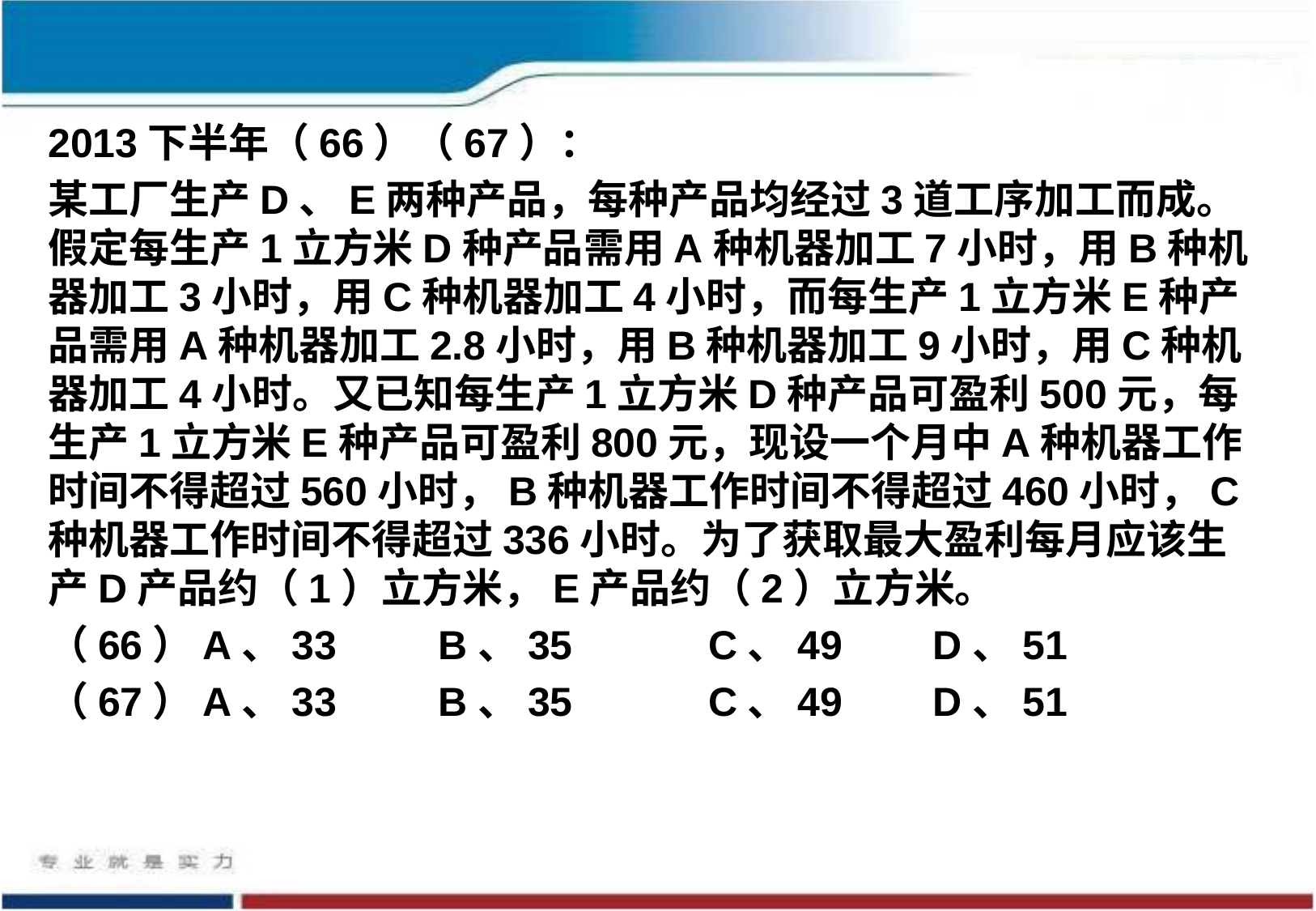

2013下半年（66）（67）：
某工厂生产D、E两种产品，每种产品均经过3道工序加工而成。假定每生产1立方米D种产品需用A种机器加工7小时，用B种机器加工3小时，用C种机器加工4小时，而每生产1立方米E种产品需用A种机器加工2.8小时，用B种机器加工9小时，用C种机器加工4小时。又已知每生产1立方米D种产品可盈利500元，每生产1立方米E种产品可盈利800元，现设一个月中A种机器工作时间不得超过560小时，B种机器工作时间不得超过460小时，C种机器工作时间不得超过336小时。为了获取最大盈利每月应该生产D产品约（1）立方米，E产品约（2）立方米。
（66）A、33         B、35            C、49        D、51
（67）A、33         B、35            C、49        D、51